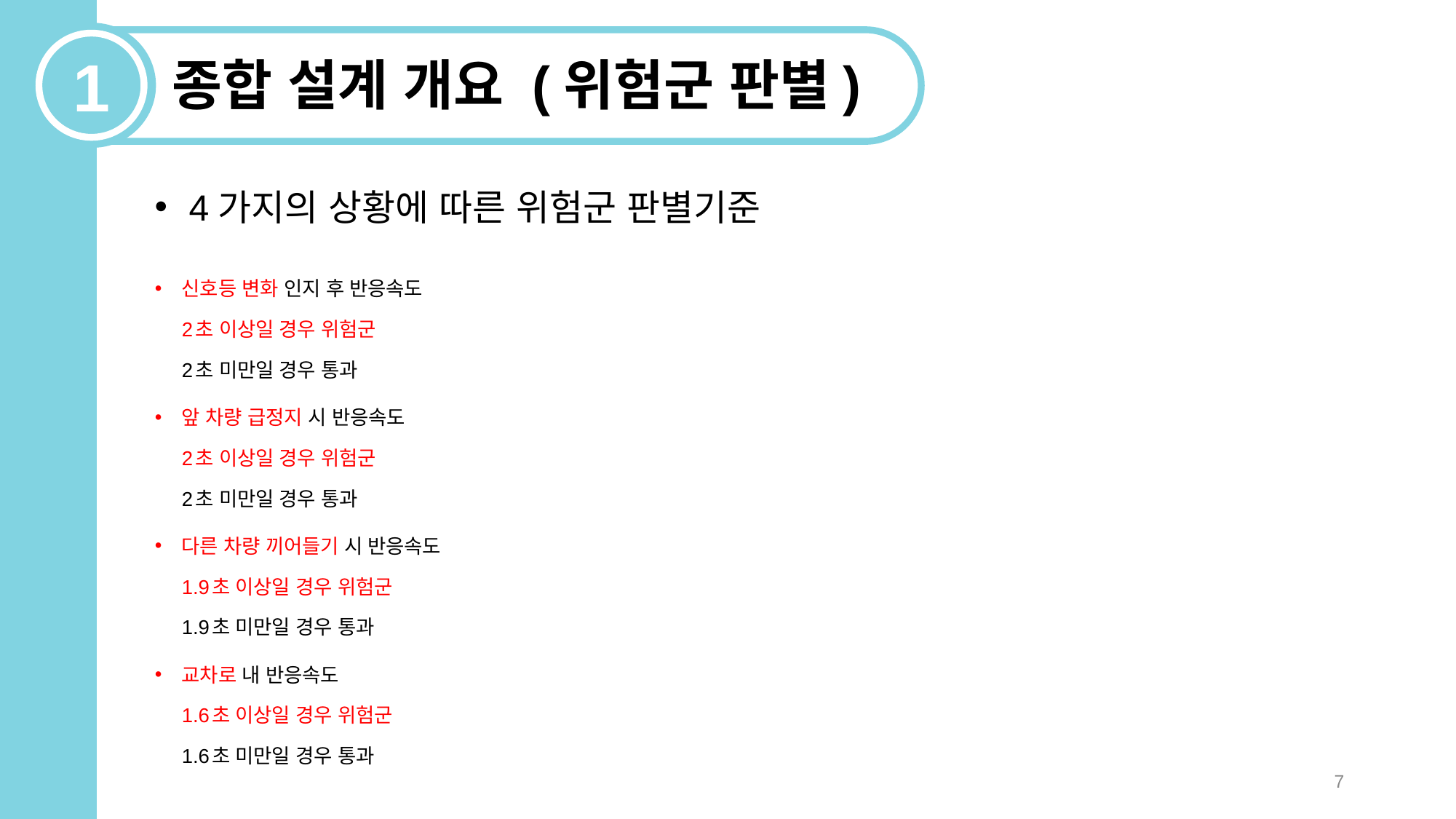

1
종합 설계 개요 (위험군 판별)
4가지의 상황에 따른 위험군 판별기준
신호등 변화 인지 후 반응속도
2초 이상일 경우 위험군
2초 미만일 경우 통과
앞 차량 급정지 시 반응속도
2초 이상일 경우 위험군
2초 미만일 경우 통과
다른 차량 끼어들기 시 반응속도
1.9초 이상일 경우 위험군
1.9초 미만일 경우 통과
교차로 내 반응속도
1.6초 이상일 경우 위험군
1.6초 미만일 경우 통과
7